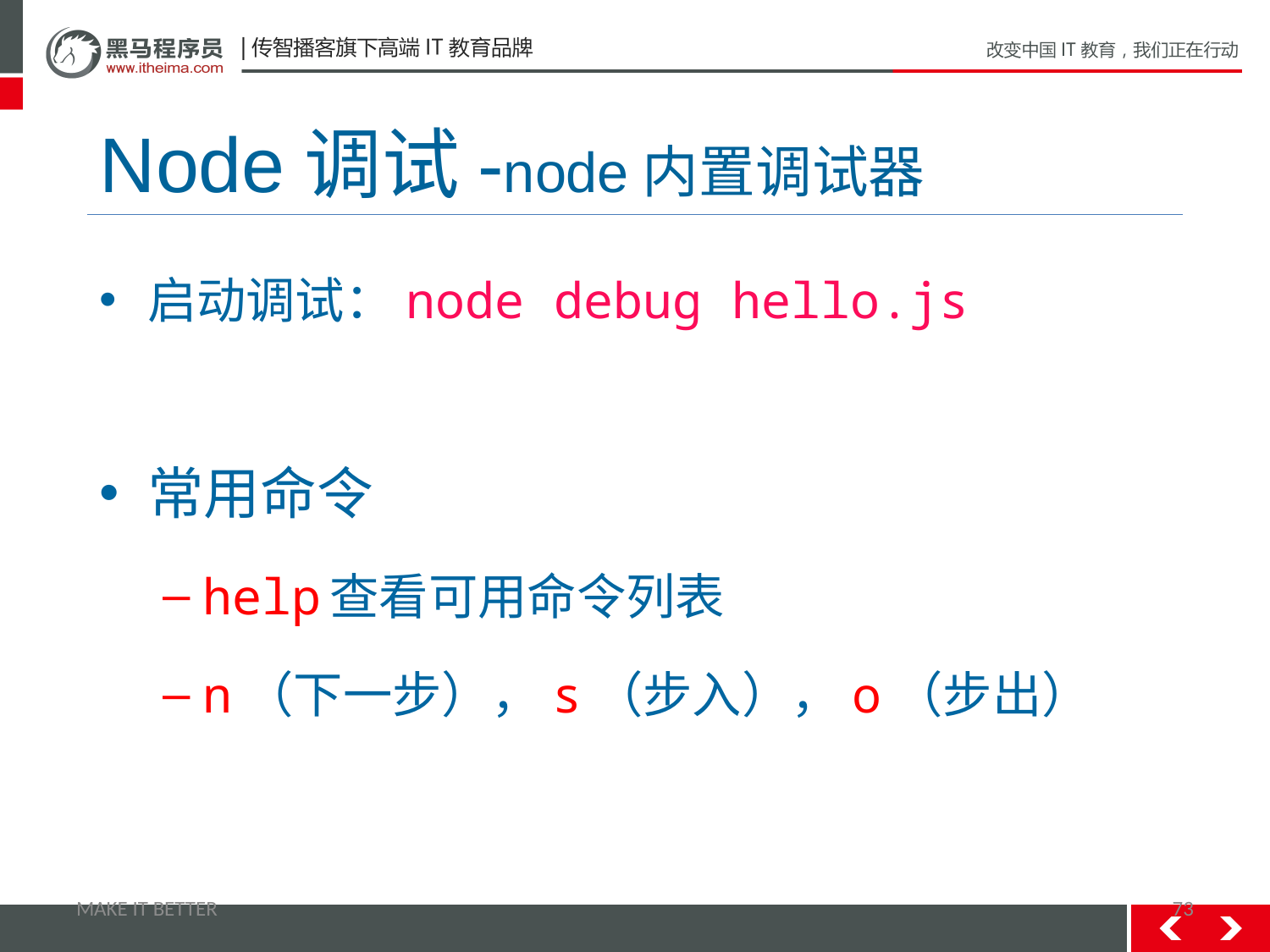

# Node调试-node内置调试器
启动调试：node debug hello.js

常用命令
help	查看可用命令列表
n（下一步），s（步入），o（步出）
MAKE IT BETTER
73